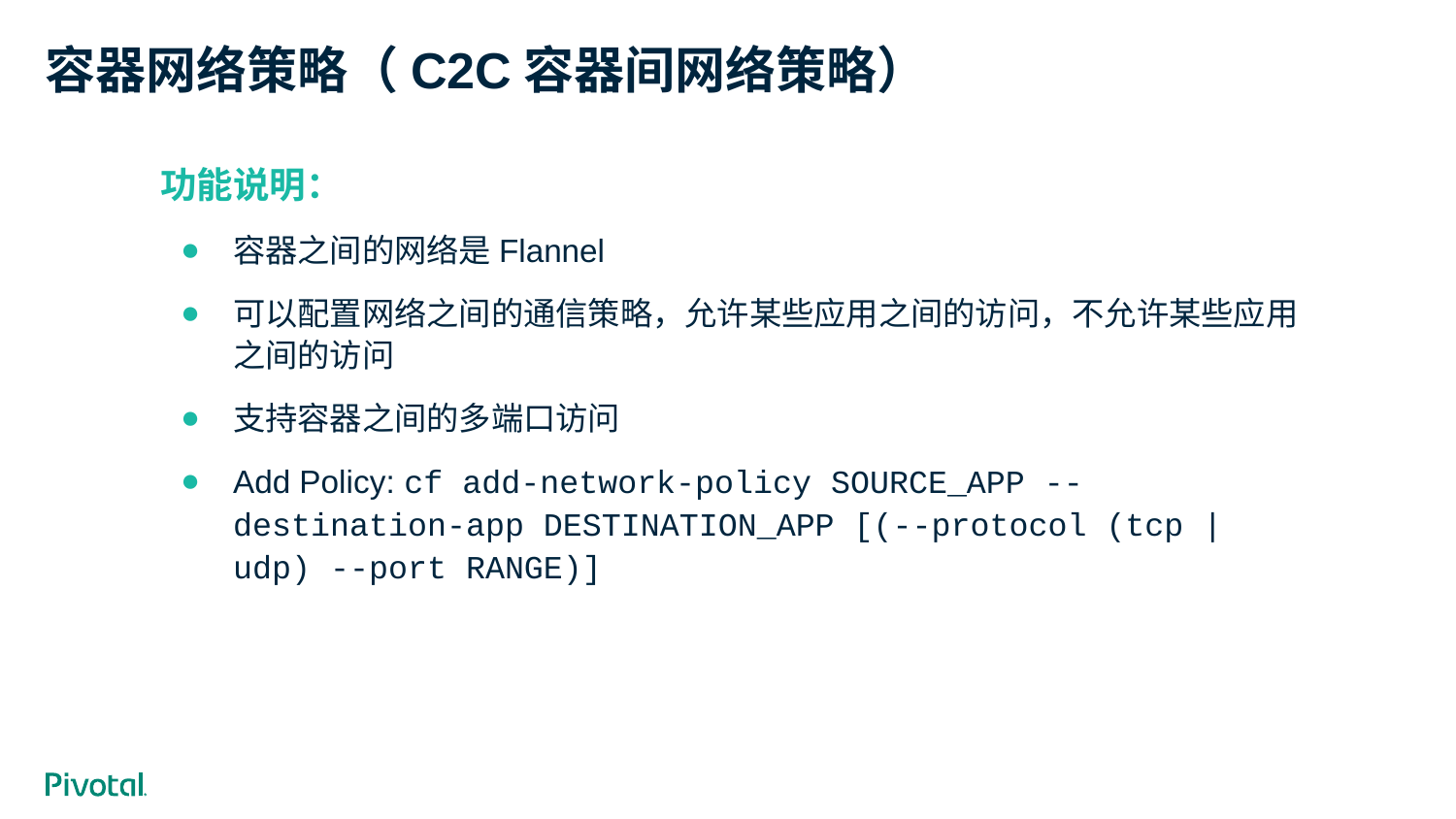

# 容器网络策略（C2C容器间网络策略）
功能说明：
容器之间的网络是Flannel
可以配置网络之间的通信策略，允许某些应用之间的访问，不允许某些应用之间的访问
支持容器之间的多端口访问
Add Policy: cf add-network-policy SOURCE_APP --destination-app DESTINATION_APP [(--protocol (tcp | udp) --port RANGE)]